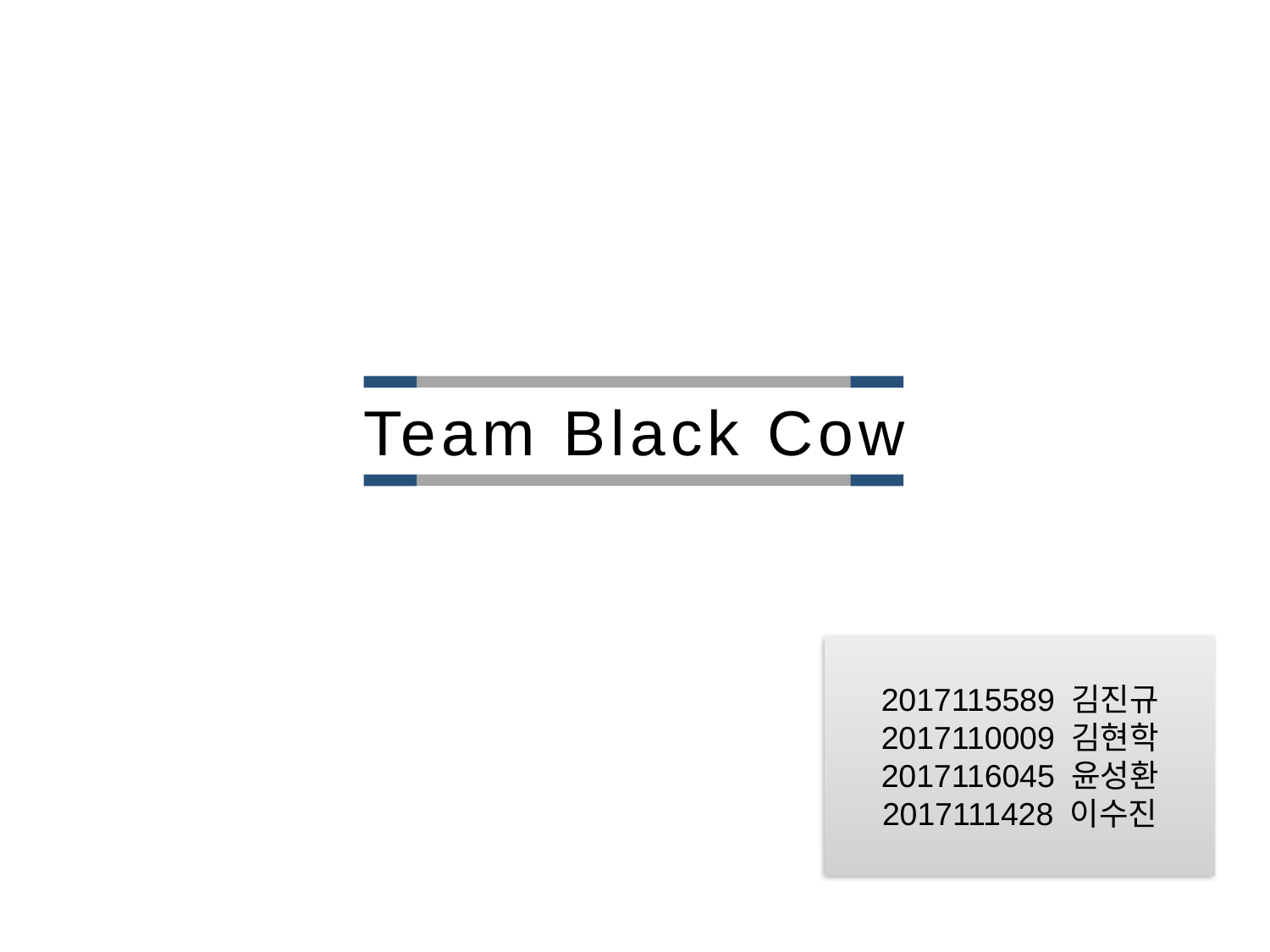

Team Black Cow
2017115589 김진규
2017110009 김현학
2017116045 윤성환
2017111428 이수진